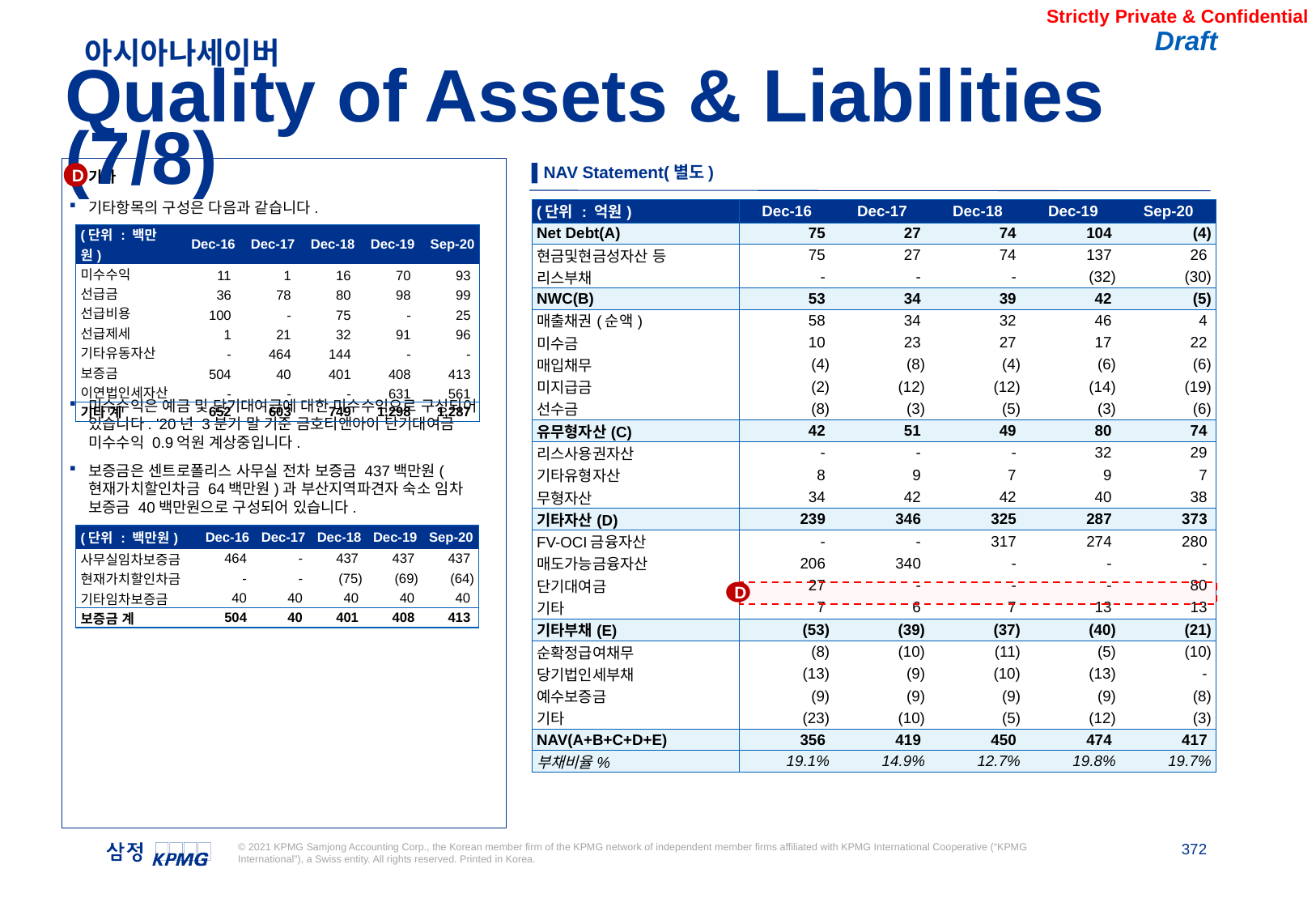

아시아나세이버
Quality of Assets & Liabilities (7/8)
▌NAV Statement(별도)

기타
기타항목의 구성은 다음과 같습니다.

미수수익은 예금 및 단기대여금에 대한 미수수익으로 구성되어 있습니다. '20년 3분기 말 기준 금호티앤아이 단기대여금 미수수익 0.9억원 계상중입니다.
보증금은 센트로폴리스 사무실 전차 보증금 437백만원(현재가치할인차금 64백만원)과 부산지역파견자 숙소 임차 보증금 40백만원으로 구성되어 있습니다.

D
| (단위 : 억원) | Dec-16 | Dec-17 | Dec-18 | Dec-19 | Sep-20 |
| --- | --- | --- | --- | --- | --- |
| Net Debt(A) | 75 | 27 | 74 | 104 | (4) |
| 현금및현금성자산 등 | 75 | 27 | 74 | 137 | 26 |
| 리스부채 | - | - | - | (32) | (30) |
| NWC(B) | 53 | 34 | 39 | 42 | (5) |
| 매출채권(순액) | 58 | 34 | 32 | 46 | 4 |
| 미수금 | 10 | 23 | 27 | 17 | 22 |
| 매입채무 | (4) | (8) | (4) | (6) | (6) |
| 미지급금 | (2) | (12) | (12) | (14) | (19) |
| 선수금 | (8) | (3) | (5) | (3) | (6) |
| 유무형자산(C) | 42 | 51 | 49 | 80 | 74 |
| 리스사용권자산 | - | - | - | 32 | 29 |
| 기타유형자산 | 8 | 9 | 7 | 9 | 7 |
| 무형자산 | 34 | 42 | 42 | 40 | 38 |
| 기타자산(D) | 239 | 346 | 325 | 287 | 373 |
| FV-OCI금융자산 | - | - | 317 | 274 | 280 |
| 매도가능금융자산 | 206 | 340 | - | - | - |
| 단기대여금 | 27 | - | - | - | 80 |
| 기타 | 7 | 6 | 7 | 13 | 13 |
| 기타부채(E) | (53) | (39) | (37) | (40) | (21) |
| 순확정급여채무 | (8) | (10) | (11) | (5) | (10) |
| 당기법인세부채 | (13) | (9) | (10) | (13) | - |
| 예수보증금 | (9) | (9) | (9) | (9) | (8) |
| 기타 | (23) | (10) | (5) | (12) | (3) |
| NAV(A+B+C+D+E) | 356 | 419 | 450 | 474 | 417 |
| 부채비율% | 19.1% | 14.9% | 12.7% | 19.8% | 19.7% |
| (단위 : 백만원) | Dec-16 | Dec-17 | Dec-18 | Dec-19 | Sep-20 |
| --- | --- | --- | --- | --- | --- |
| 미수수익 | 11 | 1 | 16 | 70 | 93 |
| 선급금 | 36 | 78 | 80 | 98 | 99 |
| 선급비용 | 100 | - | 75 | - | 25 |
| 선급제세 | 1 | 21 | 32 | 91 | 96 |
| 기타유동자산 | - | 464 | 144 | - | - |
| 보증금 | 504 | 40 | 401 | 408 | 413 |
| 이연법인세자산 | - | - | - | 631 | 561 |
| 기타 계 | 652 | 603 | 749 | 1,298 | 1,287 |
| (단위 : 백만원) | Dec-16 | Dec-17 | Dec-18 | Dec-19 | Sep-20 |
| --- | --- | --- | --- | --- | --- |
| 사무실임차보증금 | 464 | - | 437 | 437 | 437 |
| 현재가치할인차금 | - | - | (75) | (69) | (64) |
| 기타임차보증금 | 40 | 40 | 40 | 40 | 40 |
| 보증금 계 | 504 | 40 | 401 | 408 | 413 |
D